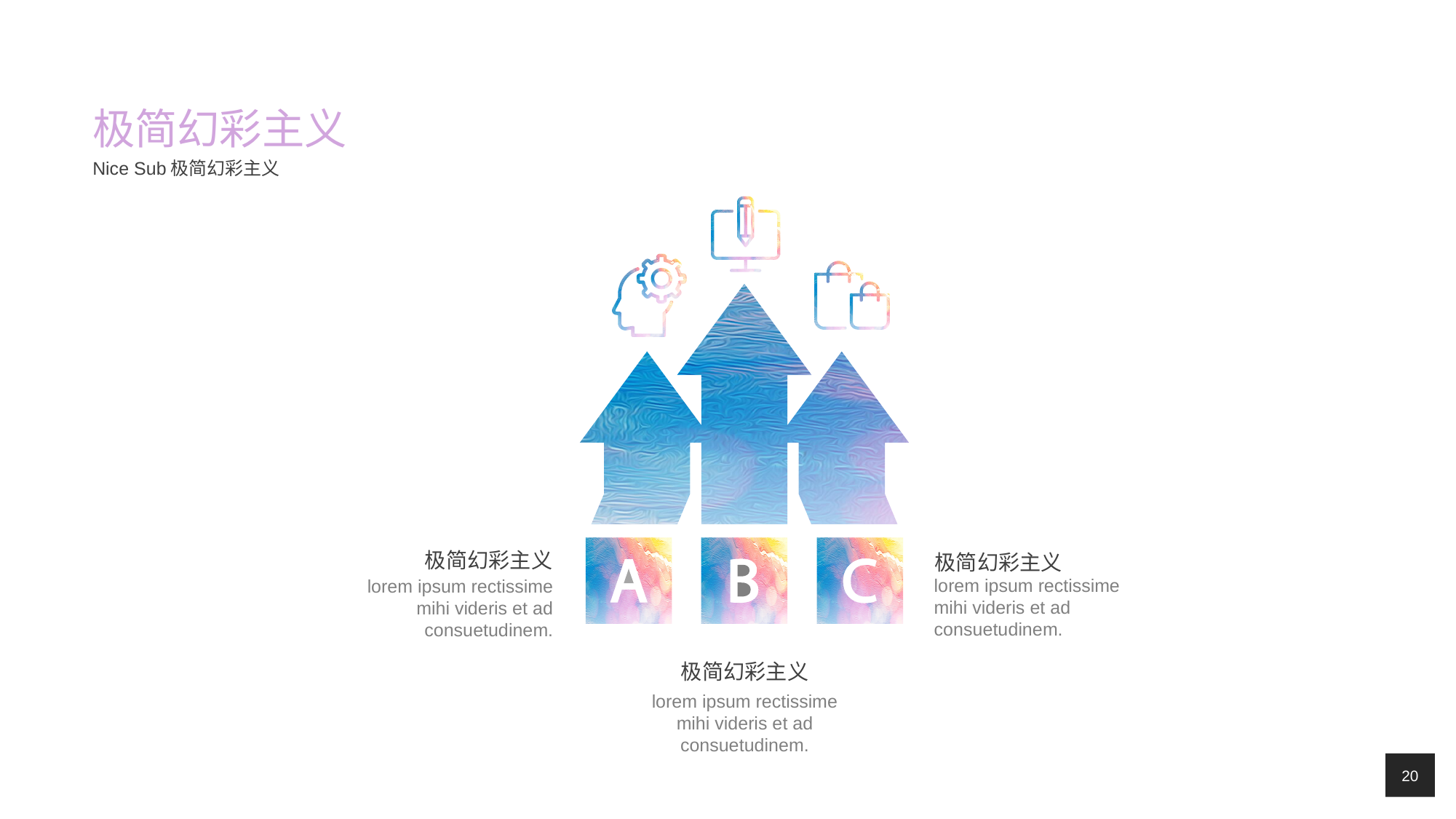

# 极简幻彩主义
Nice Sub极简幻彩主义

极简幻彩主义
极简幻彩主义
lorem ipsum rectissime mihi videris et ad consuetudinem.
lorem ipsum rectissime mihi videris et ad consuetudinem.
极简幻彩主义
lorem ipsum rectissime mihi videris et ad consuetudinem.
20